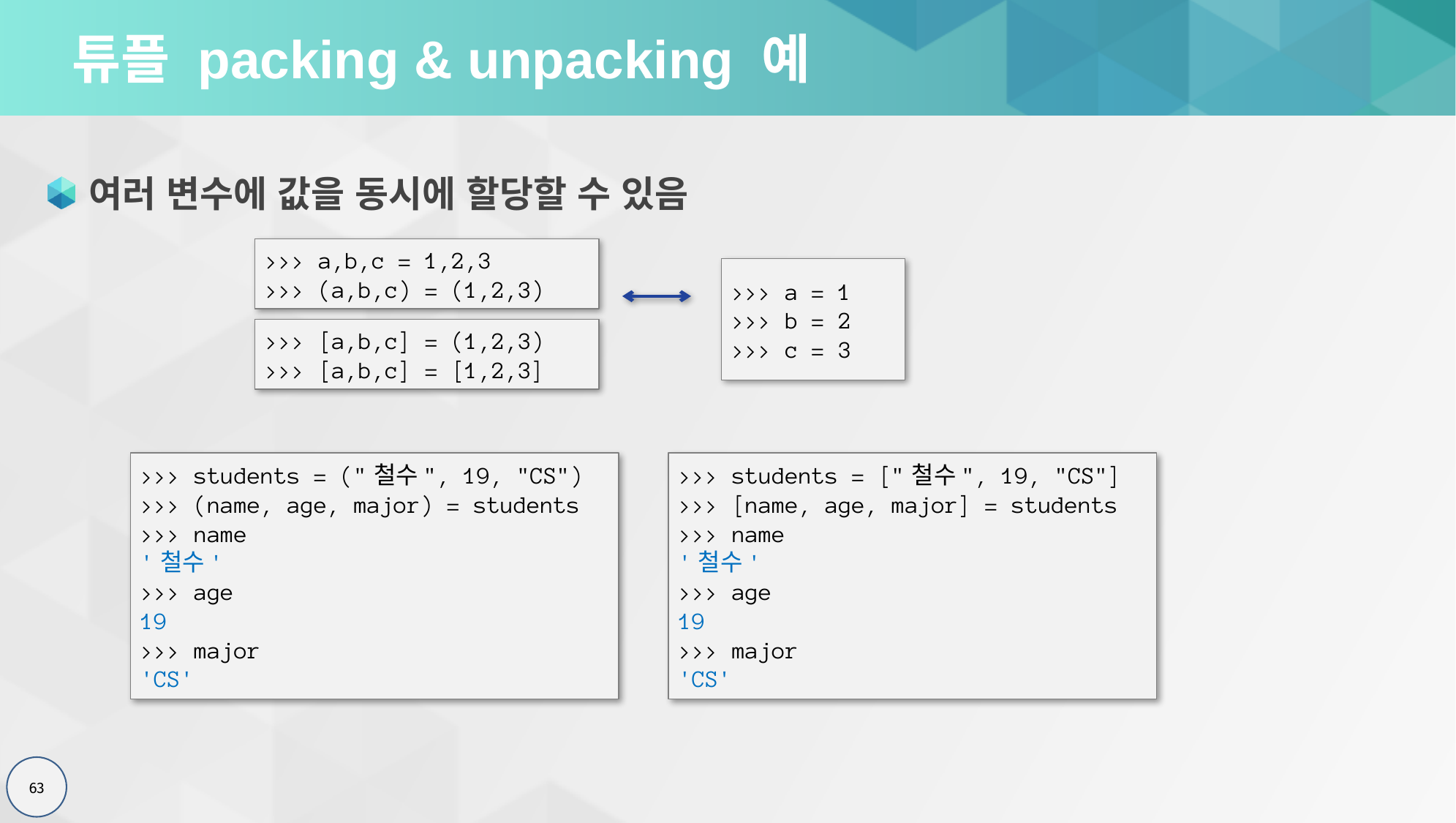

# 튜플 packing & unpacking 예
여러 변수에 값을 동시에 할당할 수 있음
>>> a,b,c = 1,2,3
>>> (a,b,c) = (1,2,3)
>>> a = 1
>>> b = 2
>>> c = 3
>>> [a,b,c] = (1,2,3)
>>> [a,b,c] = [1,2,3]
>>> students = ["철수", 19, "CS"]
>>> [name, age, major] = students
>>> name
'철수'
>>> age
19
>>> major
'CS'
>>> students = ("철수", 19, "CS")
>>> (name, age, major) = students
>>> name
'철수'
>>> age
19
>>> major
'CS'